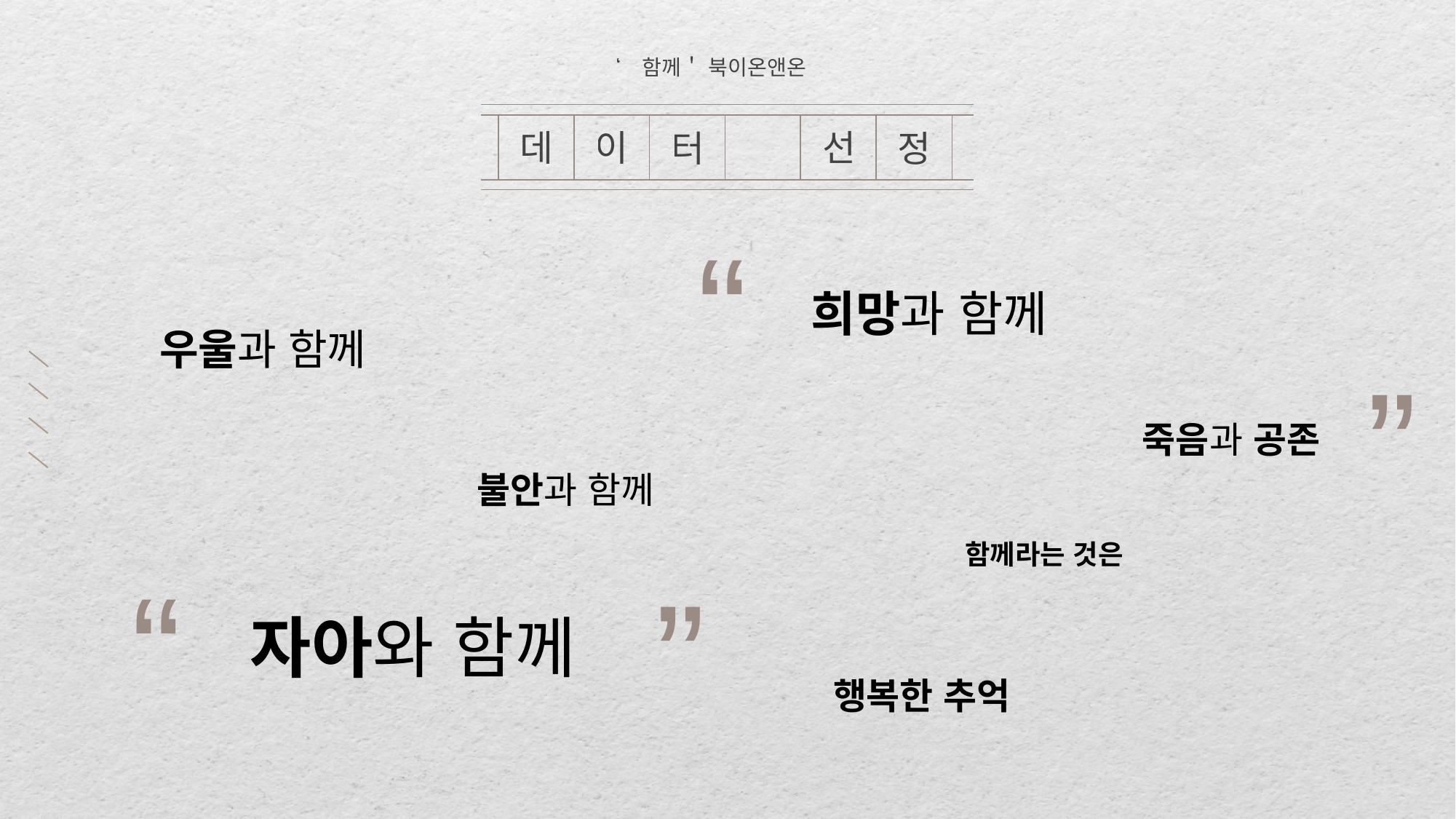

‘함께＇ 북이온앤온

데
이
선
터
정
“
희망과 함께
우울과 함께
”
죽음과 공존
불안과 함께
함께라는 것은
“
”
자아와 함께
행복한 추억